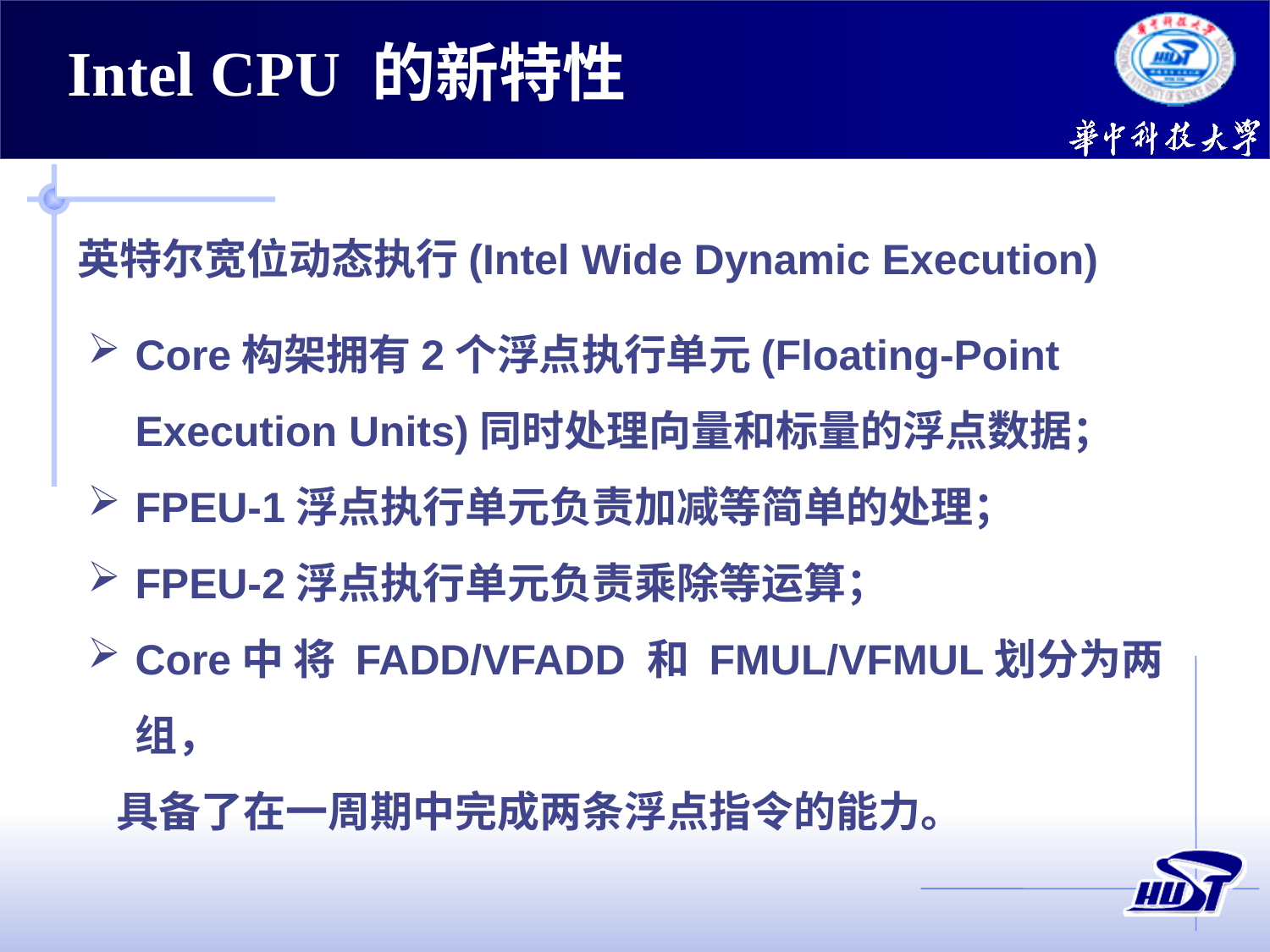

Intel CPU 的新特性
英特尔宽位动态执行(Intel Wide Dynamic Execution)
Core构架拥有2个浮点执行单元(Floating-Point Execution Units)同时处理向量和标量的浮点数据；
FPEU-1浮点执行单元负责加减等简单的处理；
FPEU-2浮点执行单元负责乘除等运算；
Core中 将 FADD/VFADD 和 FMUL/VFMUL划分为两组，
  具备了在一周期中完成两条浮点指令的能力。